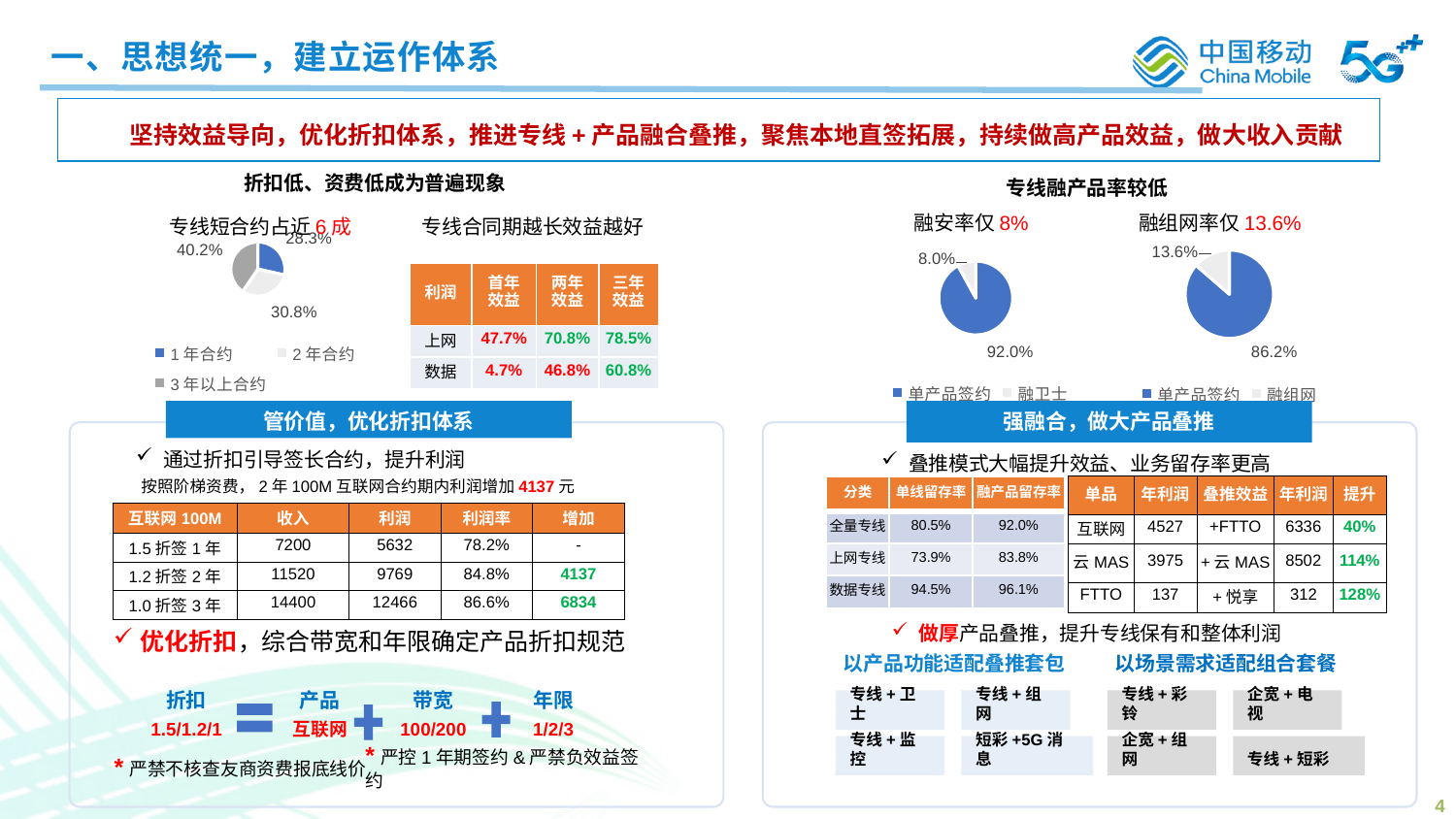

一、思想统一，建立运作体系
坚持效益导向，优化折扣体系，推进专线+产品融合叠推，聚焦本地直签拓展，持续做高产品效益，做大收入贡献

坚持效益导向，优化折扣体系，推进专线+产品融合叠推，聚焦本地直签拓展，持续做高产品效益，做大收入贡献
折扣低、资费低成为普遍现象
专线融产品率较低
融安率仅8%
融组网率仅13.6%
专线短合约占近6成
专线合同期越长效益越好

### Chart

| Category | 销售额 |
|---|---|
| 1年合约 | 0.28290516967967 |
| 2年合约 | 0.308277830637488 |
| 3年以上合约 | 0.402 |

### Chart

| Category | 占比 |
|---|---|
| 单产品签约 | 0.862 |
| 融组网 | 0.136 |

### Chart

| Category | 占比 |
|---|---|
| 单产品签约 | 0.92 |
| 融卫士 | 0.08 |
| 利润 | 首年 效益 | 两年 效益 | 三年 效益 |
| --- | --- | --- | --- |
| 上网 | 47.7% | 70.8% | 78.5% |
| 数据 | 4.7% | 46.8% | 60.8% |
管价值，优化折扣体系
强融合，做大产品叠推

通过折扣引导签长合约，提升利润
叠推模式大幅提升效益、业务留存率更高
按照阶梯资费，2年100M互联网合约期内利润增加4137元
| 分类 | 单线留存率 | 融产品留存率 |
| --- | --- | --- |
| 全量专线 | 80.5% | 92.0% |
| 上网专线 | 73.9% | 83.8% |
| 数据专线 | 94.5% | 96.1% |
| 单品 | 年利润 | 叠推效益 | 年利润 | 提升 |
| --- | --- | --- | --- | --- |
| 互联网 | 4527 | +FTTO | 6336 | 40% |
| 云MAS | 3975 | +云MAS | 8502 | 114% |
| FTTO | 137 | +悦享 | 312 | 128% |
| 互联网100M | 收入 | 利润 | 利润率 | 增加 |
| --- | --- | --- | --- | --- |
| 1.5折签1年 | 7200 | 5632 | 78.2% | - |
| 1.2折签2年 | 11520 | 9769 | 84.8% | 4137 |
| 1.0折签3年 | 14400 | 12466 | 86.6% | 6834 |
做厚产品叠推，提升专线保有和整体利润
优化折扣，综合带宽和年限确定产品折扣规范
以产品功能适配叠推套包
以场景需求适配组合套餐
折扣
1.5/1.2/1

产品
互联网
带宽
100/200
年限
1/2/3

专线+卫士

专线+组网

专线+彩铃

企宽+电视

专线+监控

短彩+5G消息

企宽+组网

专线+短彩
*严禁不核查友商资费报底线价
*严控1年期签约&严禁负效益签约